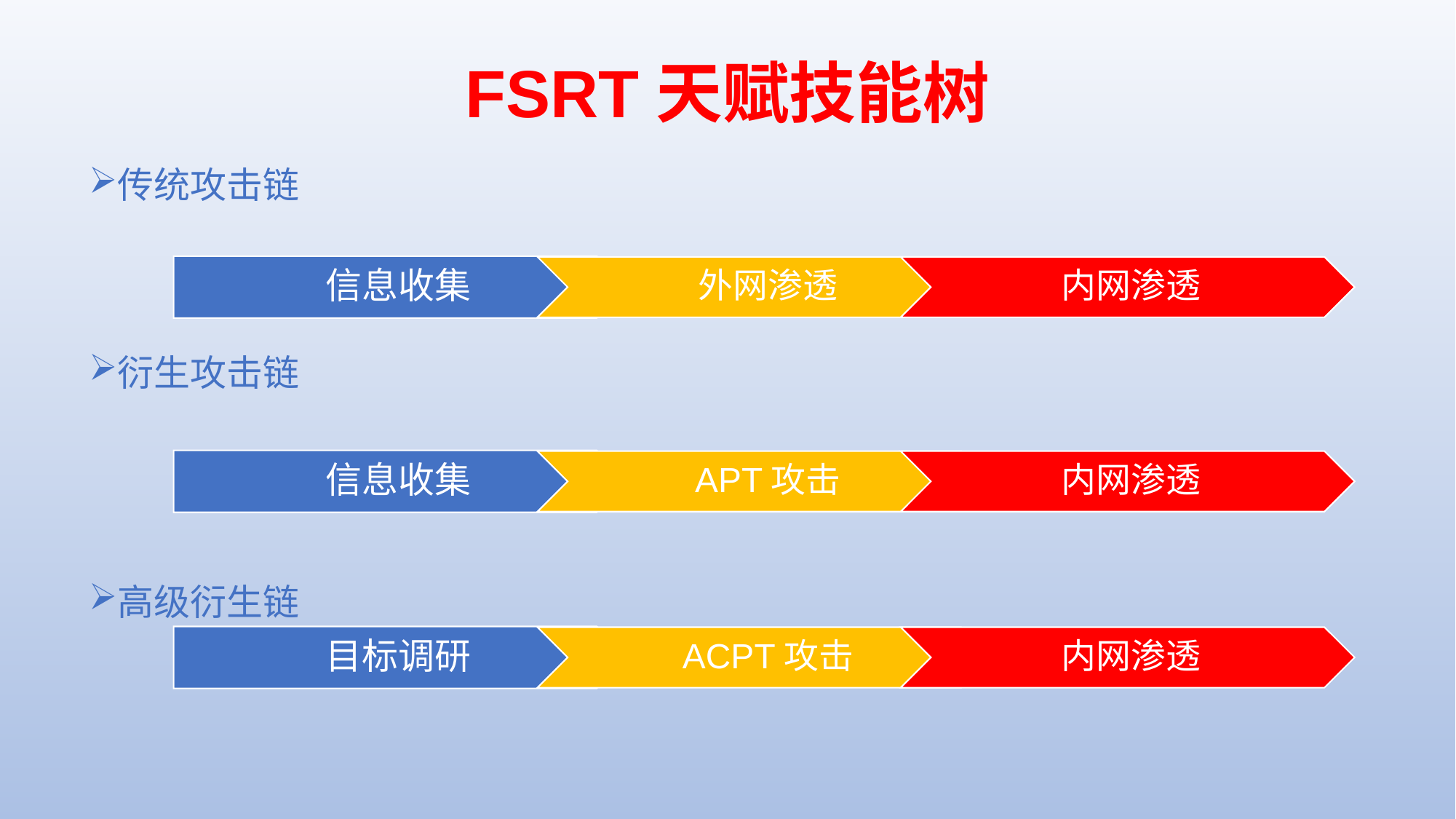

# FSRT天赋技能树
传统攻击链

衍生攻击链

高级衍生链

信息收集
外网渗透
内网渗透
信息收集
APT攻击
内网渗透
目标调研
ACPT攻击
内网渗透